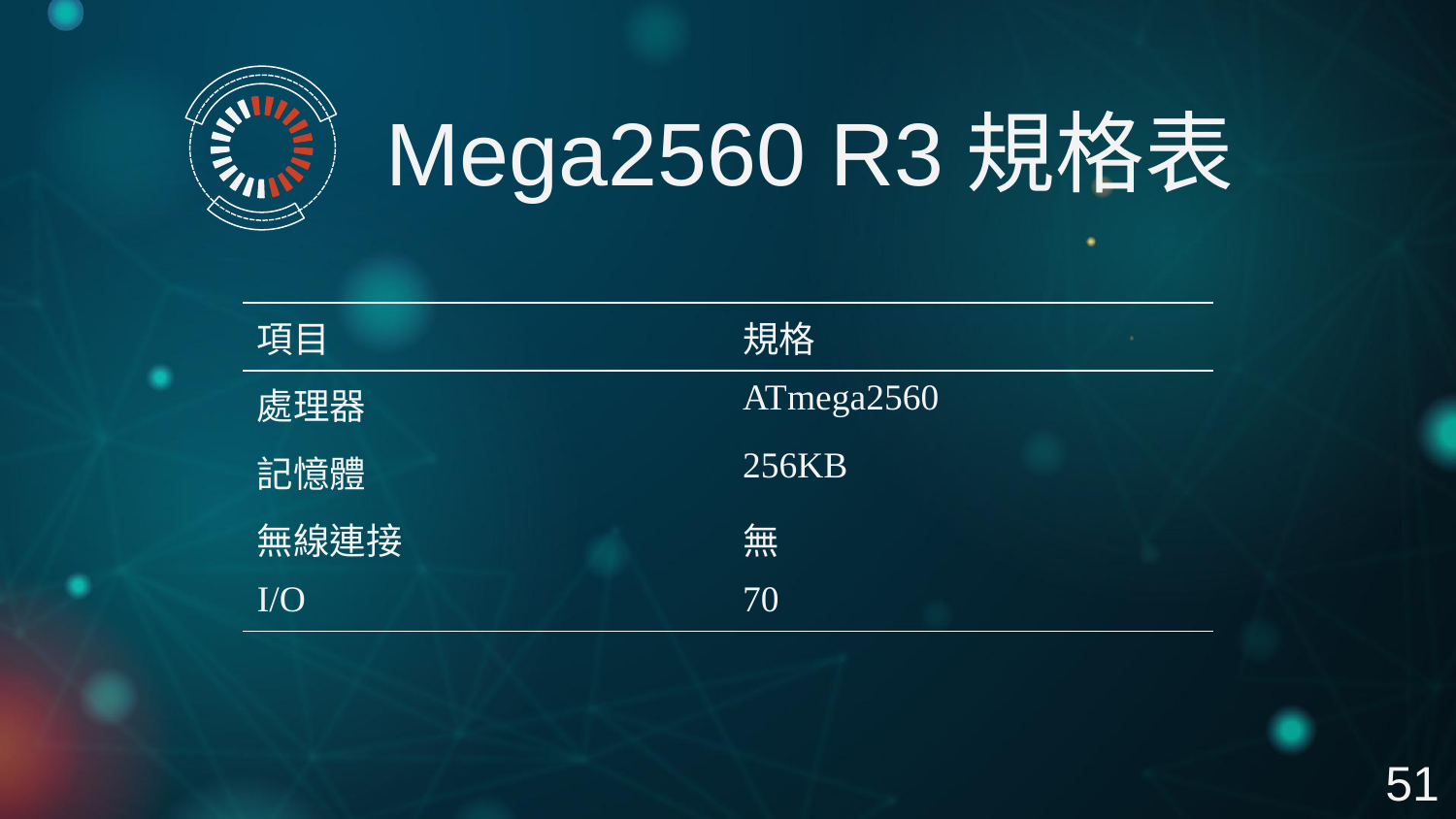

Mega2560 R3規格表

| 項目 | 規格 |
| --- | --- |
| 處理器 | ATmega2560 |
| 記憶體 | 256KB |
| 無線連接 | 無 |
| I/O | 70 |